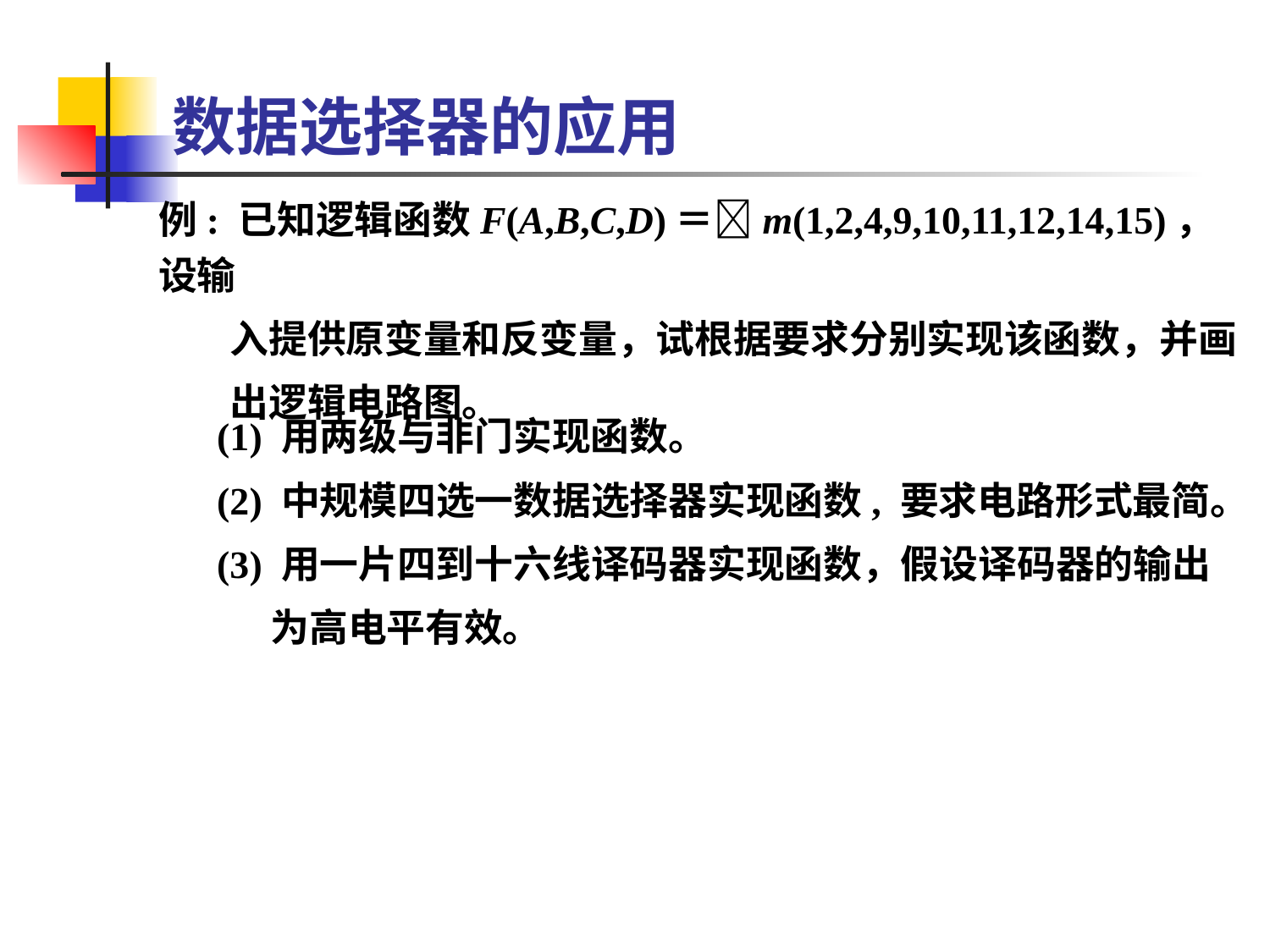

# 数据选择器的应用
例: 已知逻辑函数F(A,B,C,D)＝Σm(1,2,4,9,10,11,12,14,15)，设输
       入提供原变量和反变量，试根据要求分别实现该函数，并画
       出逻辑电路图。
(1) 用两级与非门实现函数。
(2) 中规模四选一数据选择器实现函数, 要求电路形式最简。
(3) 用一片四到十六线译码器实现函数，假设译码器的输出
     为高电平有效。